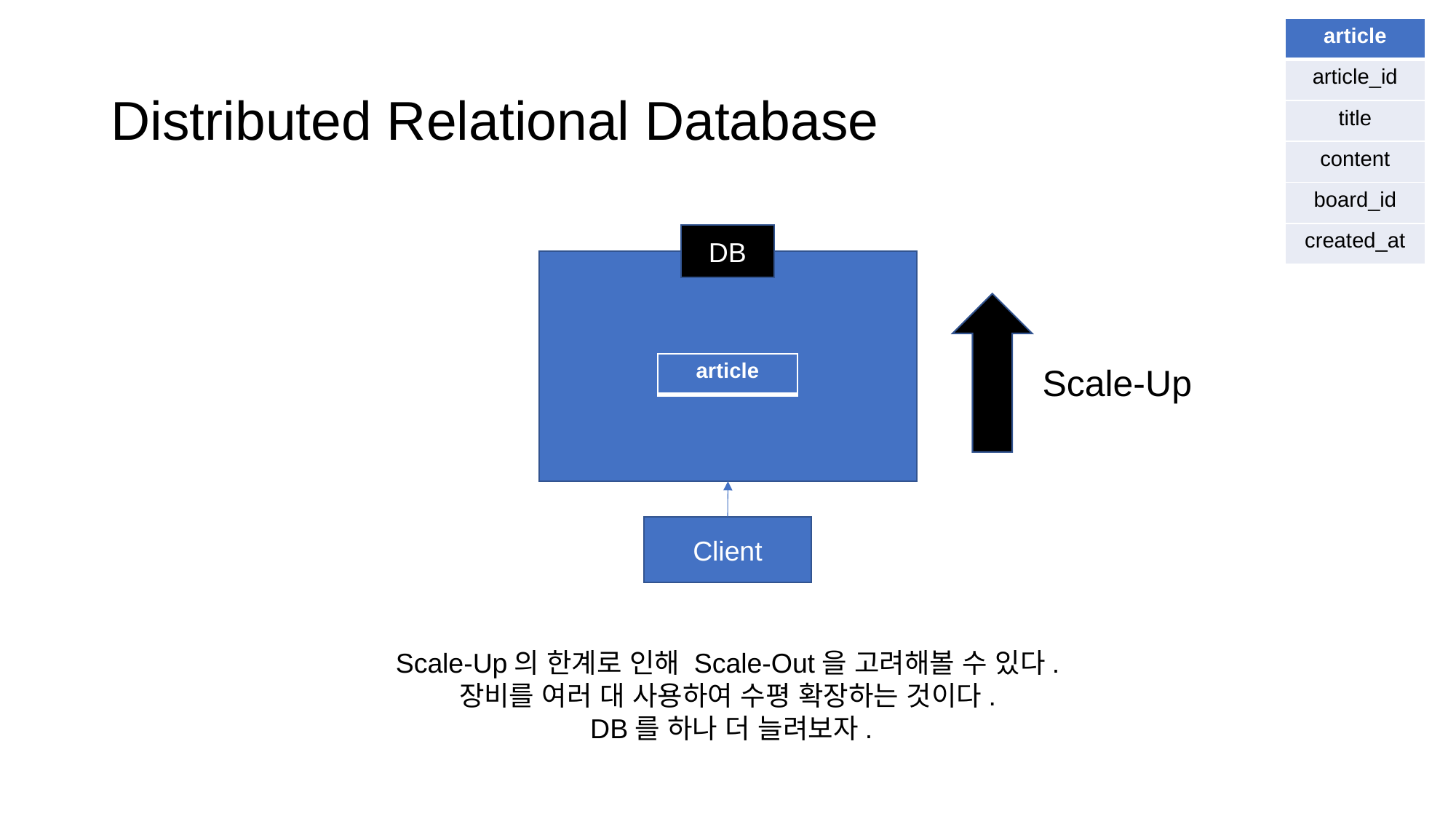

| article |
| --- |
| article\_id |
| title |
| content |
| board\_id |
| created\_at |
# Distributed Relational Database
DB

| article |
| --- |
Scale-Up
Client
Scale-Up의 한계로 인해 Scale-Out을 고려해볼 수 있다.
장비를 여러 대 사용하여 수평 확장하는 것이다.
 DB를 하나 더 늘려보자.